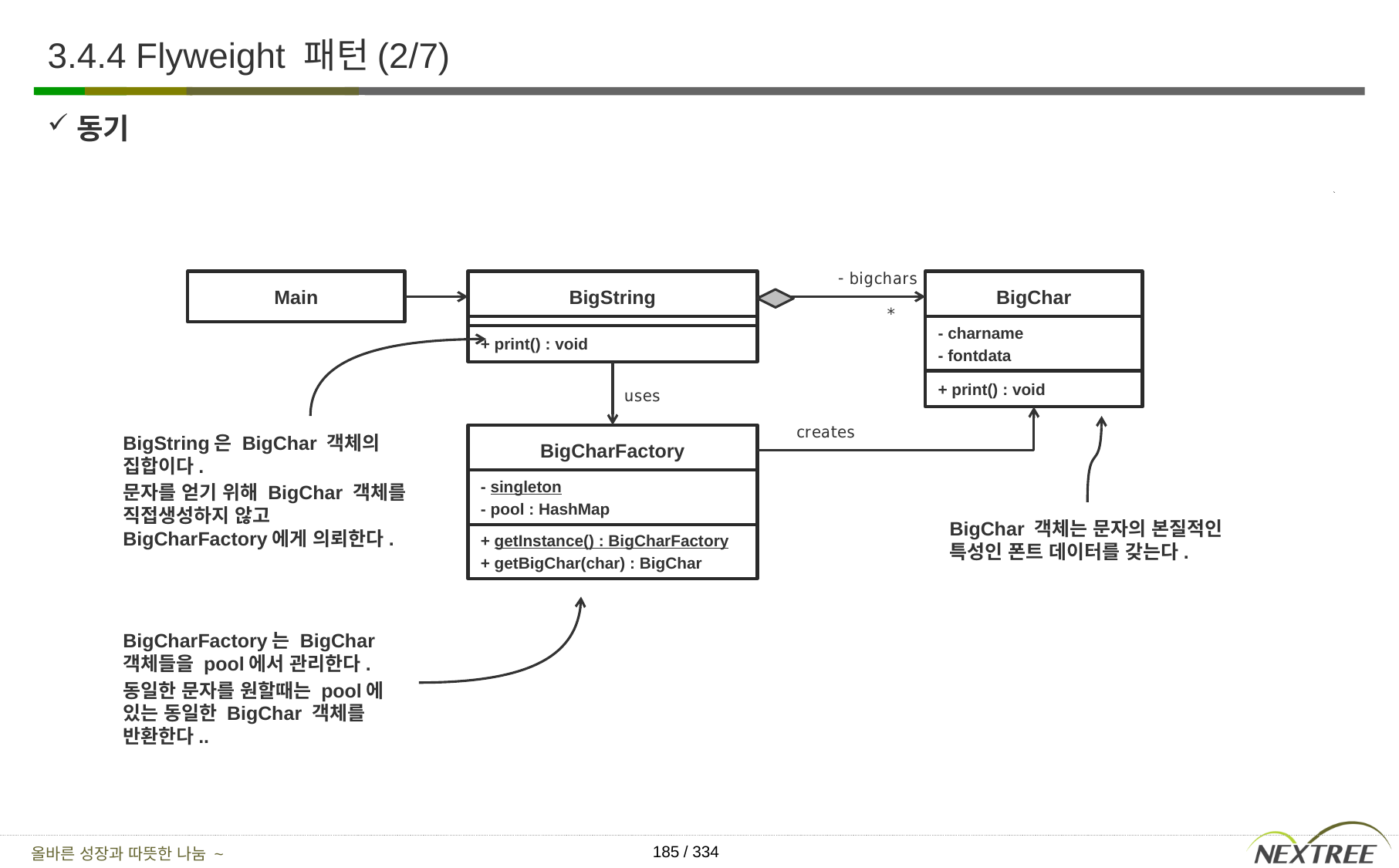

# 3.4.4 Flyweight 패턴(2/7)
동기
- bigchars
Main
BigString
BigChar

*
- charname
- fontdata

+ print() : void

+ print() : void
uses

creates
BigString은 BigChar 객체의 집합이다.
문자를 얻기 위해 BigChar 객체를 직접생성하지 않고 BigCharFactory에게 의뢰한다.
BigCharFactory
- singleton
- pool : HashMap

BigChar 객체는 문자의 본질적인 특성인 폰트 데이터를 갖는다.
+ getInstance() : BigCharFactory
+ getBigChar(char) : BigChar

BigCharFactory는 BigChar 객체들을 pool에서 관리한다.
동일한 문자를 원할때는 pool에 있는 동일한 BigChar 객체를 반환한다..